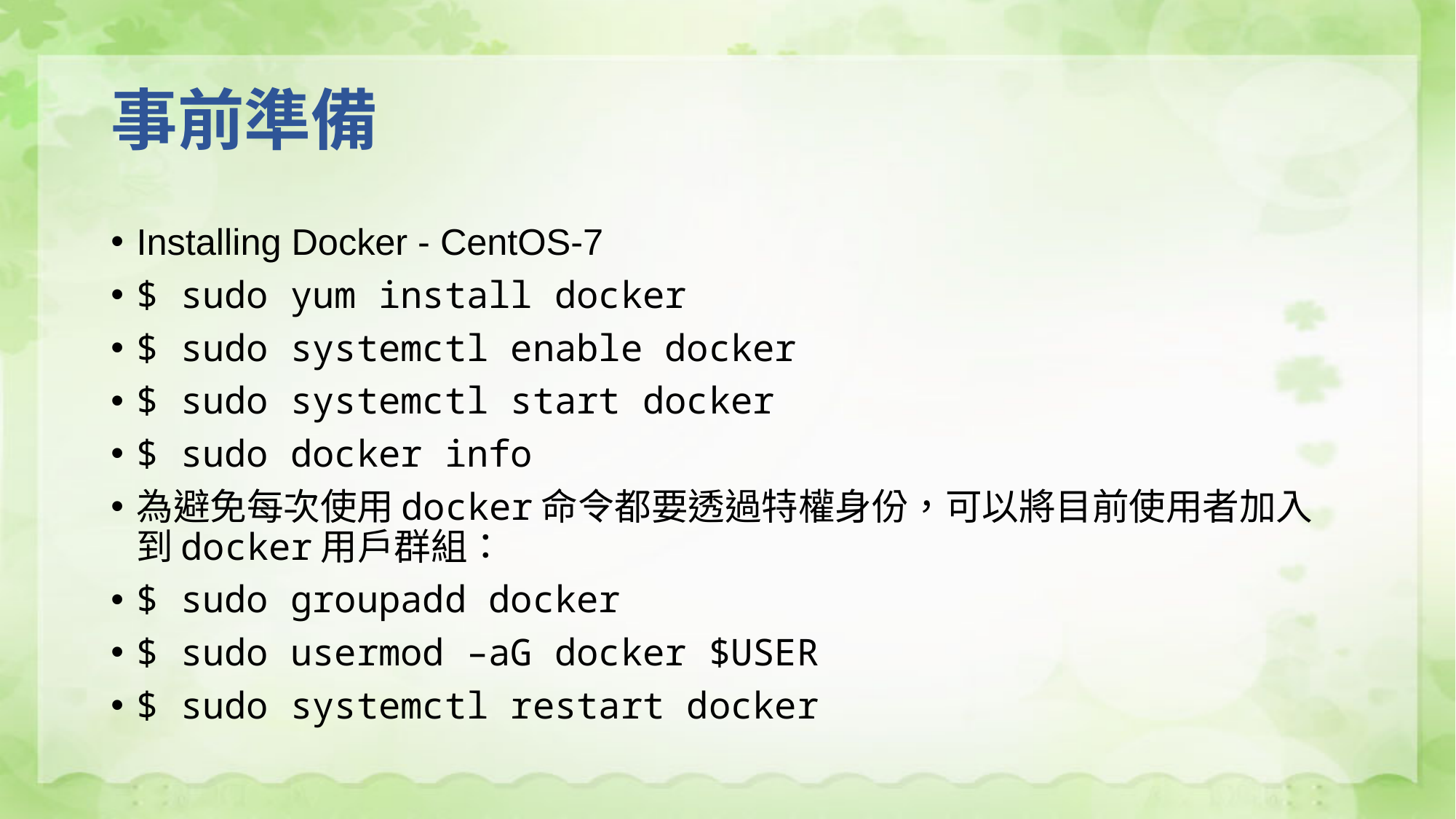

# 事前準備
Installing Docker - CentOS-7
$ sudo yum install docker
$ sudo systemctl enable docker
$ sudo systemctl start docker
$ sudo docker info
為避免每次使用docker命令都要透過特權身份，可以將目前使用者加入到docker用戶群組：
$ sudo groupadd docker
$ sudo usermod –aG docker $USER
$ sudo systemctl restart docker